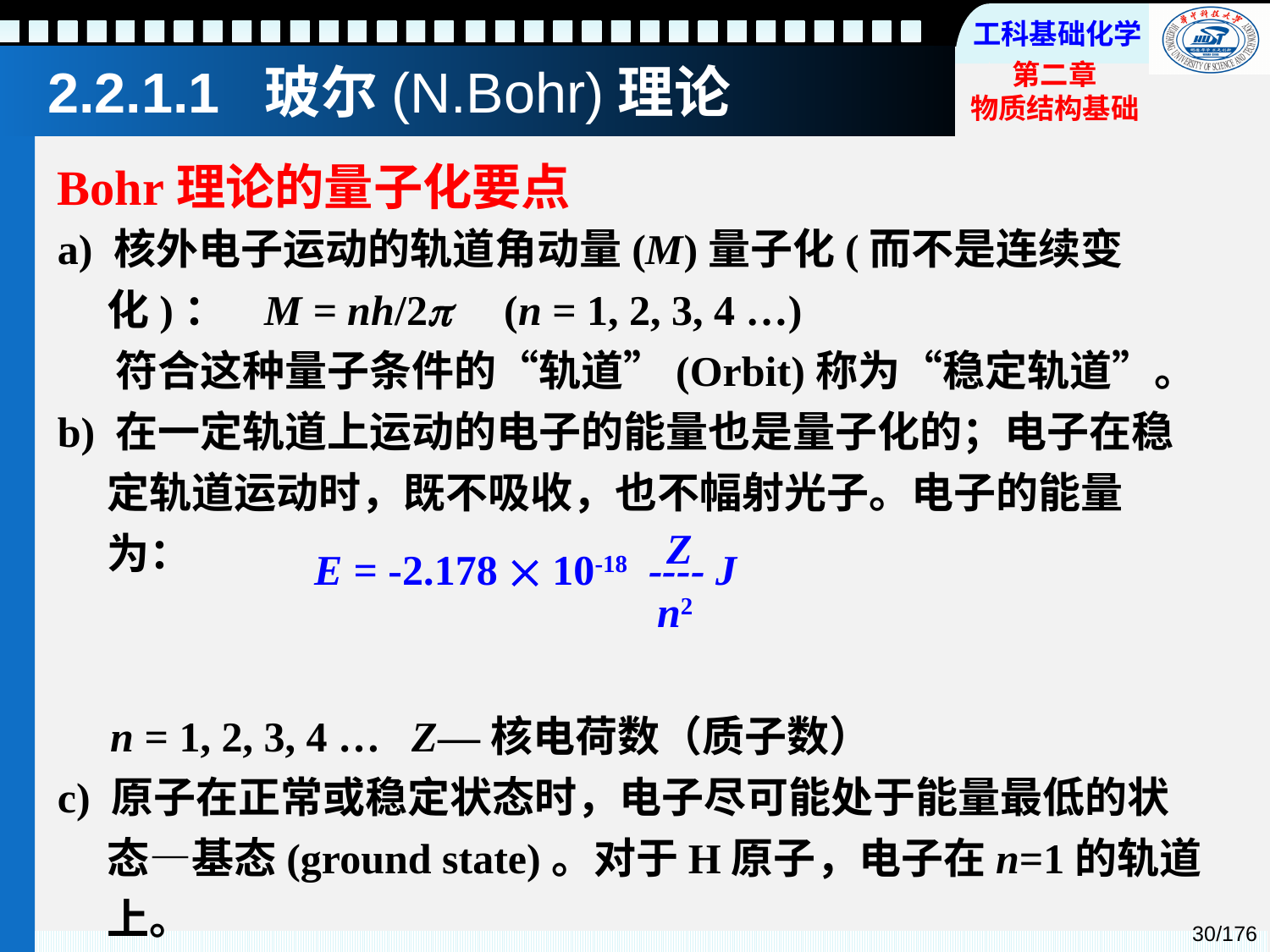

2.2.1.1  玻尔(N.Bohr)理论
Bohr理论的量子化要点
a) 核外电子运动的轨道角动量(M)量子化(而不是连续变化)：   M = nh/2π     (n = 1, 2, 3, 4 …)
     符合这种量子条件的“轨道”(Orbit)称为“稳定轨道”。
b) 在一定轨道上运动的电子的能量也是量子化的；电子在稳定轨道运动时，既不吸收，也不幅射光子。电子的能量为：

     n = 1, 2, 3, 4 …   Z—核电荷数（质子数）
c) 原子在正常或稳定状态时，电子尽可能处于能量最低的状态—基态(ground state)。对于H原子，电子在n=1的轨道上。

Z
E = -2.178 × 10-18  ---- J
n2